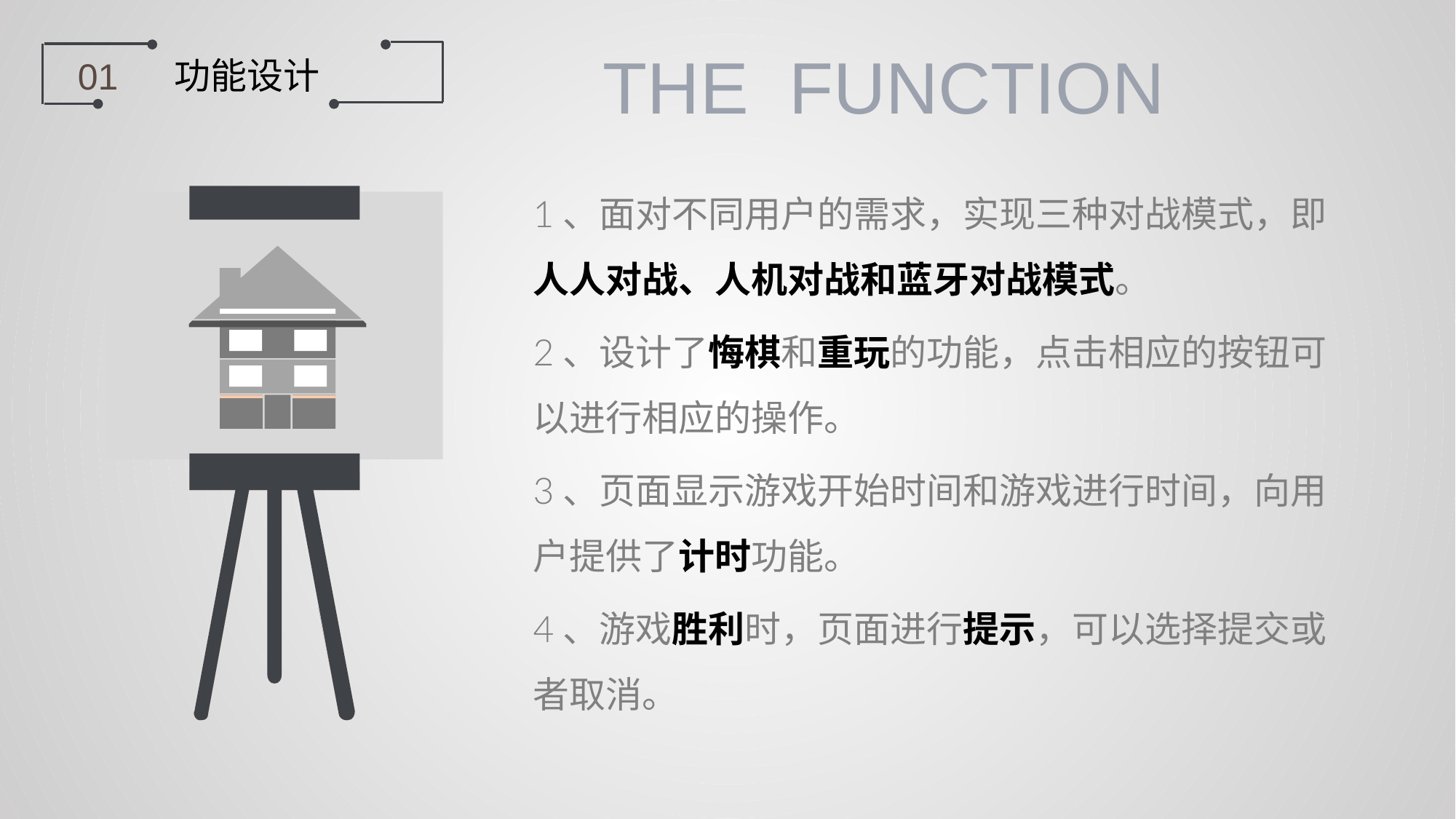

功能设计
01

THE  FUNCTION
1、面对不同用户的需求，实现三种对战模式，即人人对战、人机对战和蓝牙对战模式。
2、设计了悔棋和重玩的功能，点击相应的按钮可以进行相应的操作。
3、页面显示游戏开始时间和游戏进行时间，向用户提供了计时功能。
4、游戏胜利时，页面进行提示，可以选择提交或者取消。